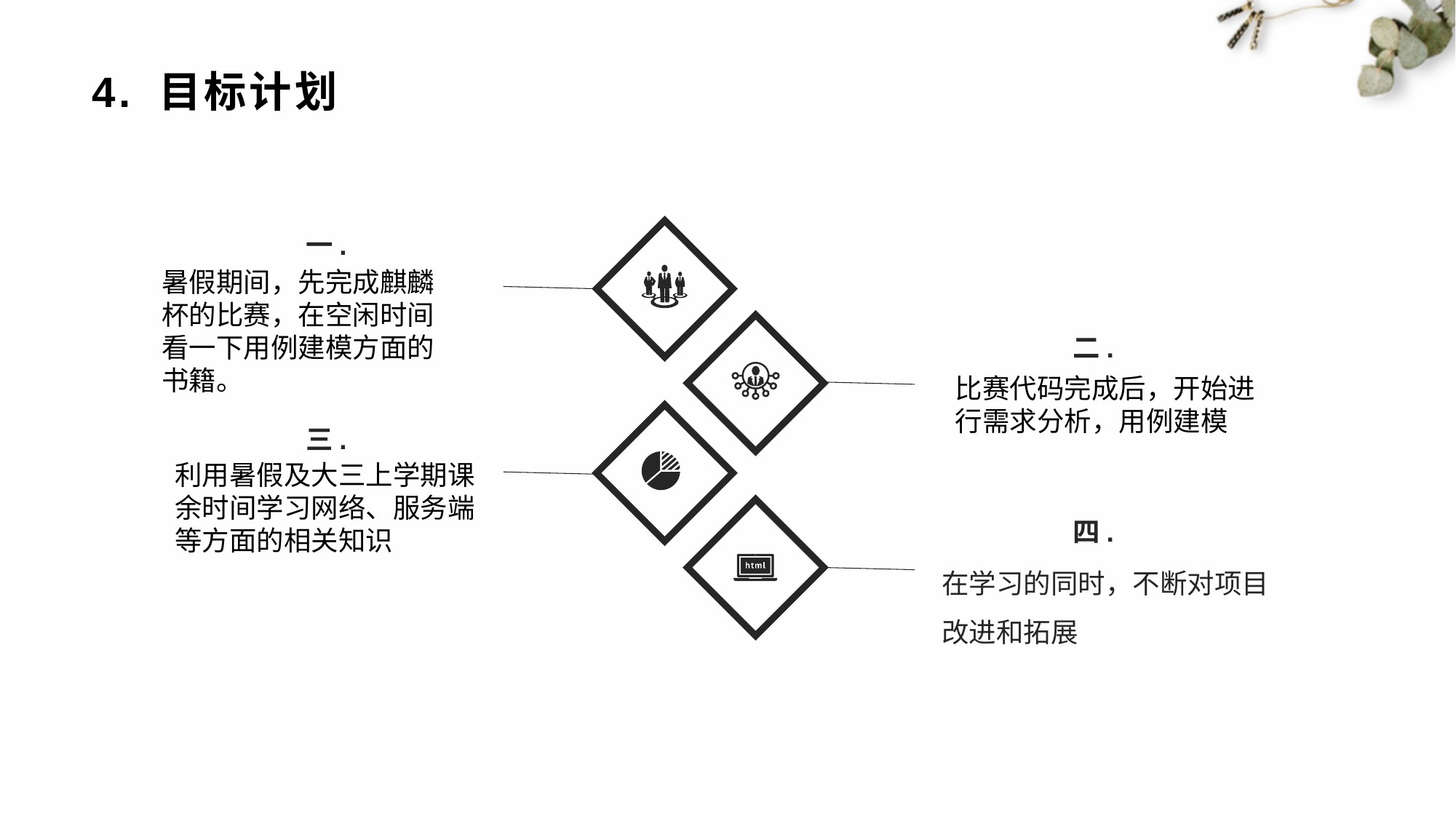

# 4. 目标计划

一.

暑假期间，先完成麒麟杯的比赛，在空闲时间看一下用例建模方面的书籍。

二.

比赛代码完成后，开始进行需求分析，用例建模

三.

利用暑假及大三上学期课余时间学习网络、服务端等方面的相关知识

四.
在学习的同时，不断对项目改进和拓展